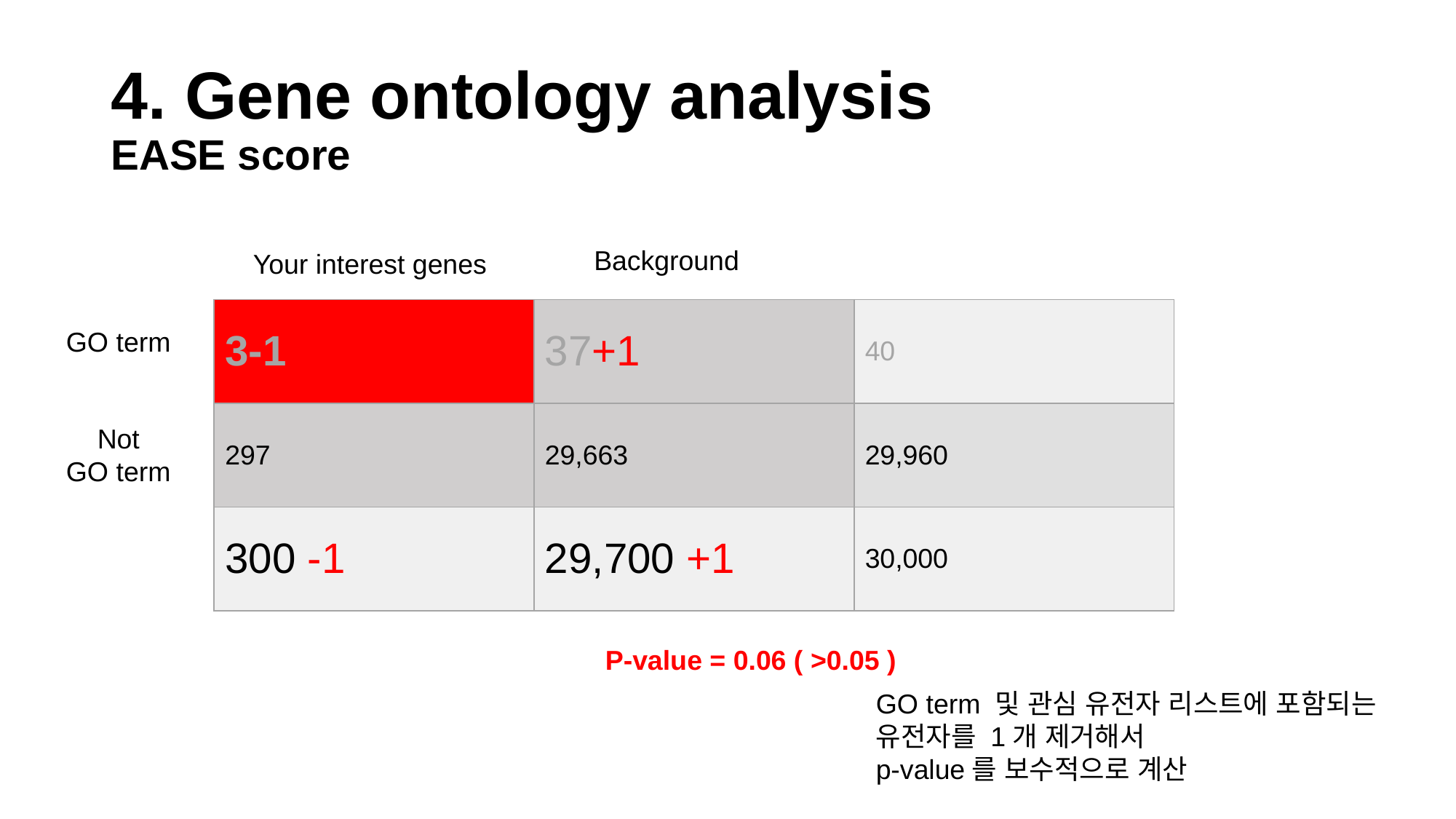

# 4. Gene ontology analysis EASE score
Background
Your interest genes
| 3-1 | 37+1 | 40 |
| --- | --- | --- |
| 297 | 29,663 | 29,960 |
| 300 -1 | 29,700 +1 | 30,000 |
GO term
Not
GO term
P-value = 0.06 ( >0.05 )
GO term 및 관심 유전자 리스트에 포함되는 유전자를 1개 제거해서
p-value를 보수적으로 계산